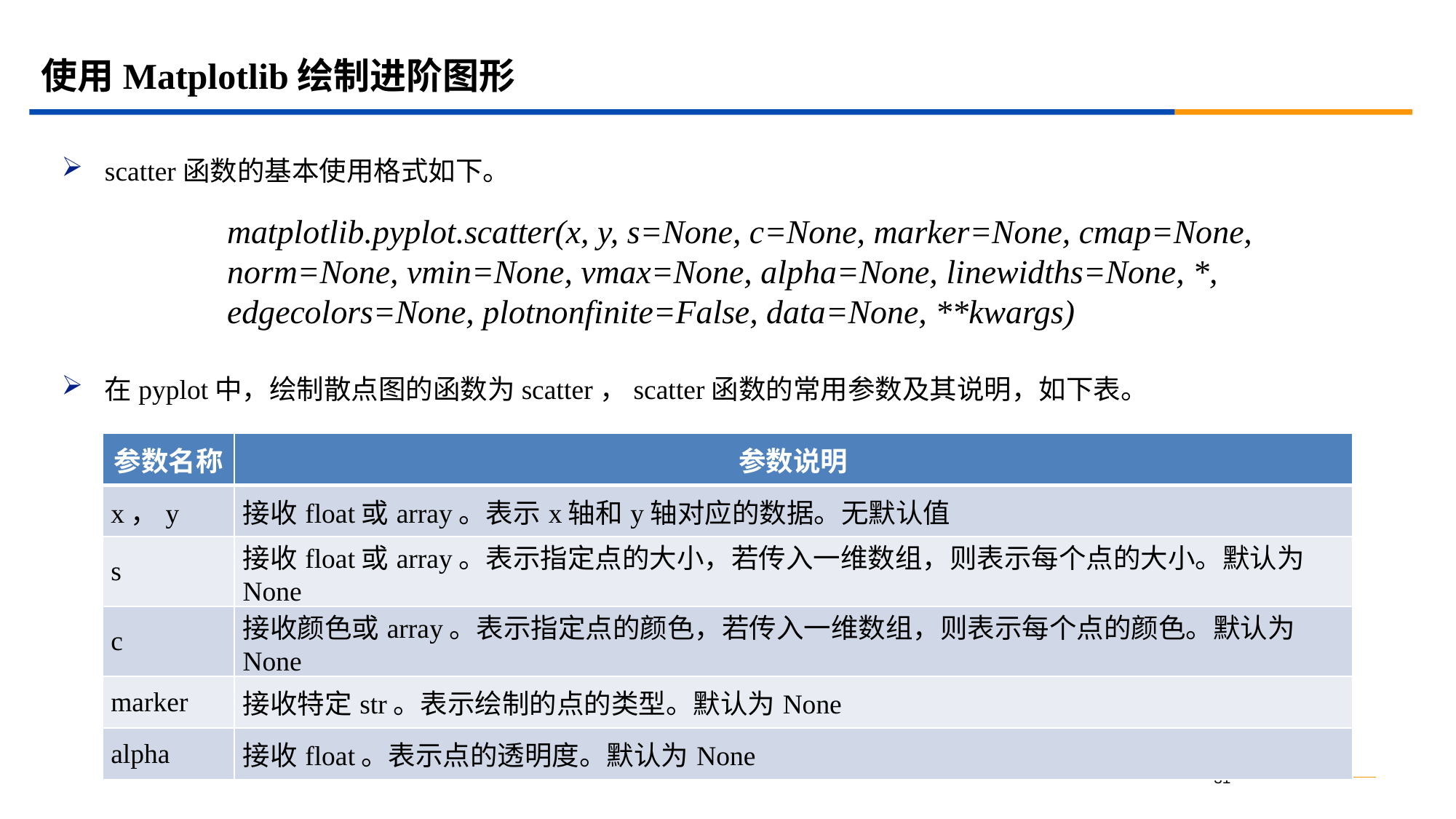

# 使用Matplotlib绘制进阶图形
scatter函数的基本使用格式如下。

在pyplot中，绘制散点图的函数为scatter，scatter函数的常用参数及其说明，如下表。
matplotlib.pyplot.scatter(x, y, s=None, c=None, marker=None, cmap=None, norm=None, vmin=None, vmax=None, alpha=None, linewidths=None, *, edgecolors=None, plotnonfinite=False, data=None, **kwargs)
| 参数名称 | 参数说明 |
| --- | --- |
| x，y | 接收float或array。表示x轴和y轴对应的数据。无默认值 |
| s | 接收float或array。表示指定点的大小，若传入一维数组，则表示每个点的大小。默认为None |
| c | 接收颜色或array。表示指定点的颜色，若传入一维数组，则表示每个点的颜色。默认为None |
| marker | 接收特定str。表示绘制的点的类型。默认为None |
| alpha | 接收float。表示点的透明度。默认为None |